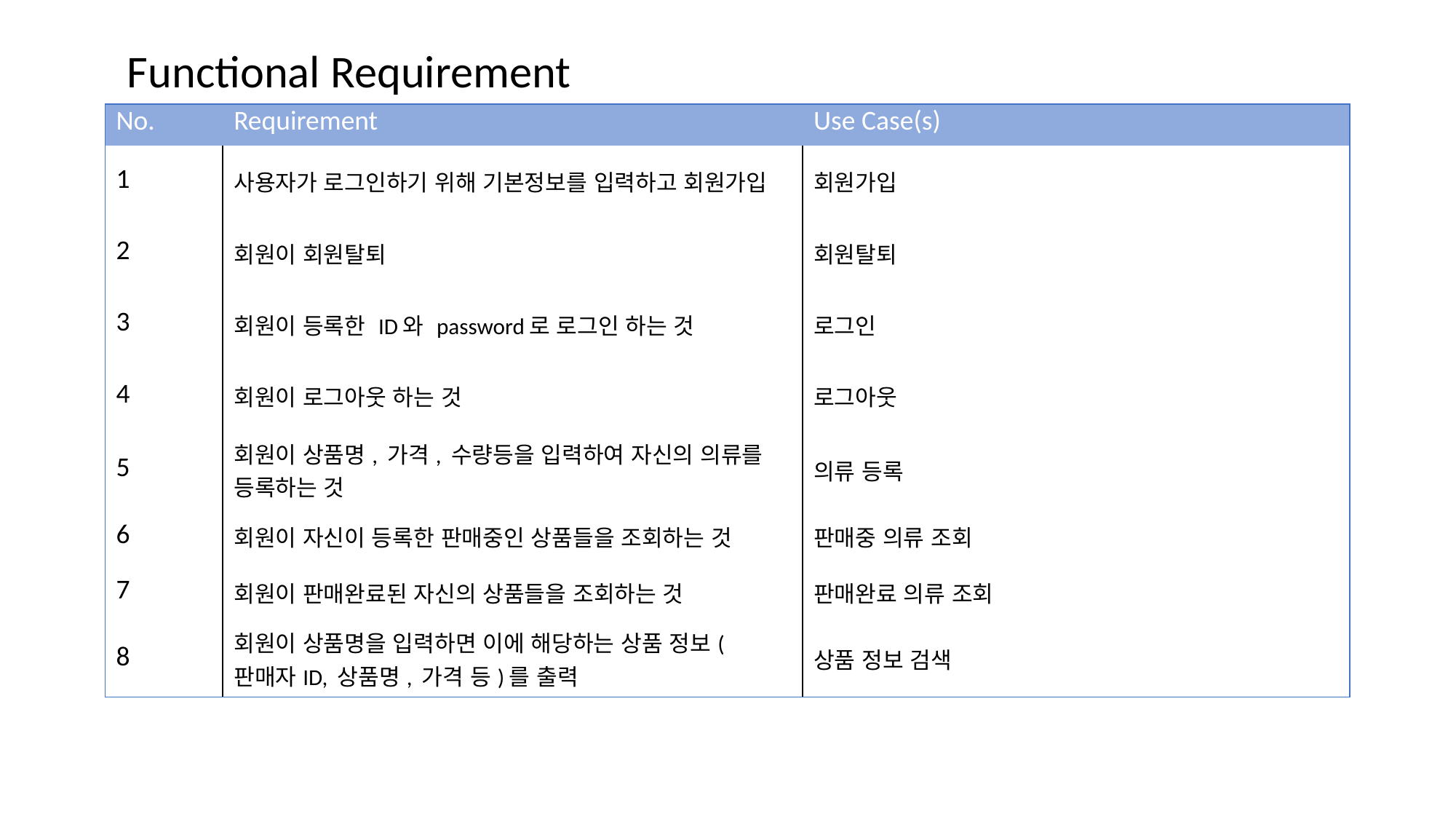

Functional Requirement
| No. | Requirement | Use Case(s) |
| --- | --- | --- |
| 1 | 사용자가 로그인하기 위해 기본정보를 입력하고 회원가입 | 회원가입 |
| 2 | 회원이 회원탈퇴 | 회원탈퇴 |
| 3 | 회원이 등록한 ID와 password로 로그인 하는 것 | 로그인 |
| 4 | 회원이 로그아웃 하는 것 | 로그아웃 |
| 5 | 회원이 상품명, 가격, 수량등을 입력하여 자신의 의류를 등록하는 것 | 의류 등록 |
| 6 | 회원이 자신이 등록한 판매중인 상품들을 조회하는 것 | 판매중 의류 조회 |
| 7 | 회원이 판매완료된 자신의 상품들을 조회하는 것 | 판매완료 의류 조회 |
| 8 | 회원이 상품명을 입력하면 이에 해당하는 상품 정보(판매자ID, 상품명, 가격 등)를 출력 | 상품 정보 검색 |